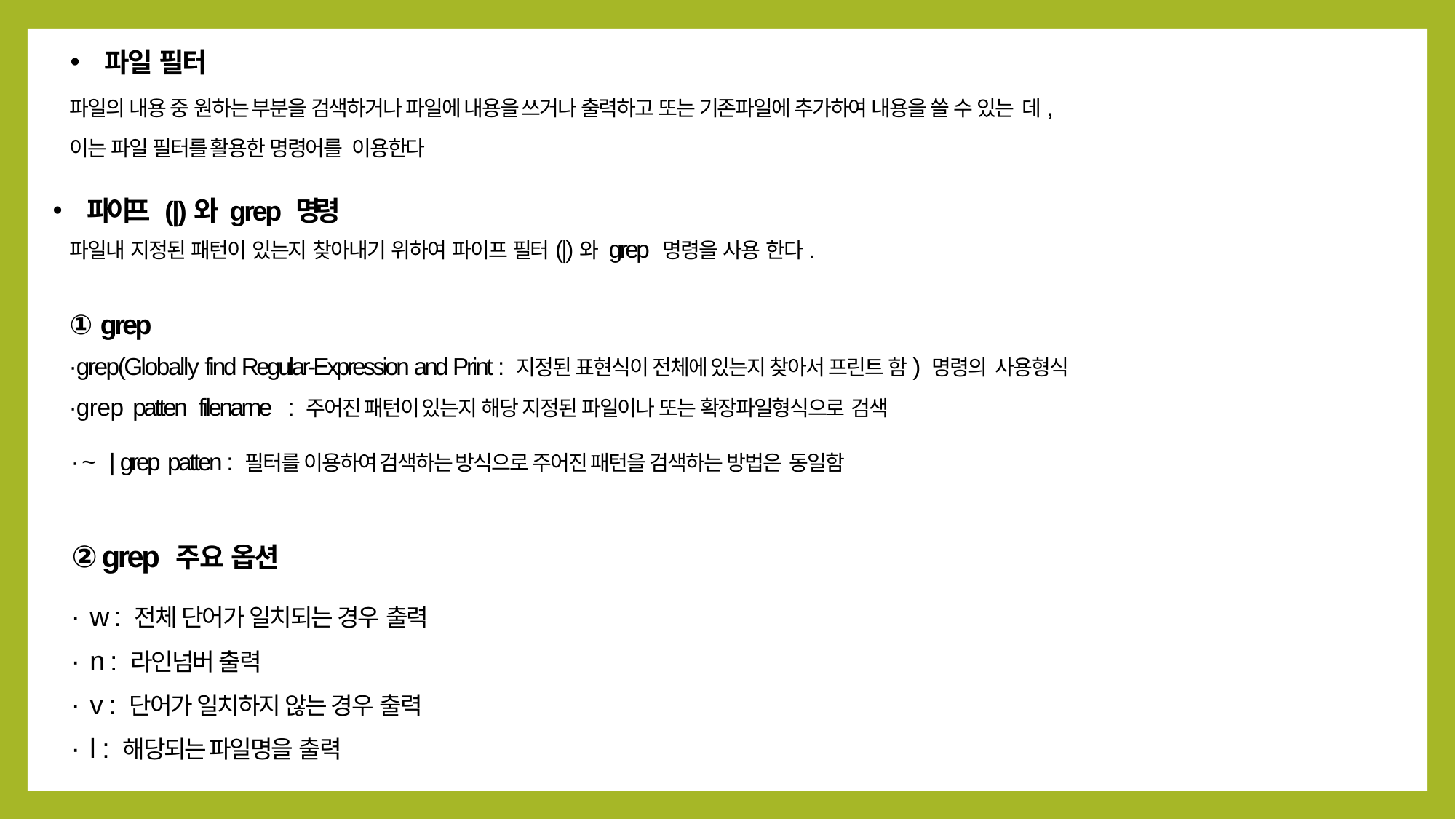

파일 필터
파일의 내용 중 원하는 부분을 검색하거나 파일에 내용을 쓰거나 출력하고 또는 기존파일에 추가하여 내용을 쓸 수 있는  데,
이는 파일 필터를 활용한 명령어를 이용한다

파이프 (|)와 grep 명령
파일내 지정된 패턴이 있는지 찾아내기 위하여 파이프 필터(|)와 grep 명령을 사용 한다.

① grep
∙grep(Globally find Regular-Expression and Print : 지정된 표현식이 전체에 있는지 찾아서 프린트 함) 명령의 사용형식
∙grep patten  filename	: 주어진 패턴이 있는지 해당 지정된 파일이나 또는 확장파일형식으로 검색
∙~ | grep patten : 필터를 이용하여 검색하는 방식으로 주어진 패턴을 검색하는 방법은 동일함
② grep 주요 옵션
∙w : 전체 단어가 일치되는 경우 출력
∙n : 라인넘버 출력
∙v : 단어가 일치하지 않는 경우 출력
∙l : 해당되는 파일명을 출력